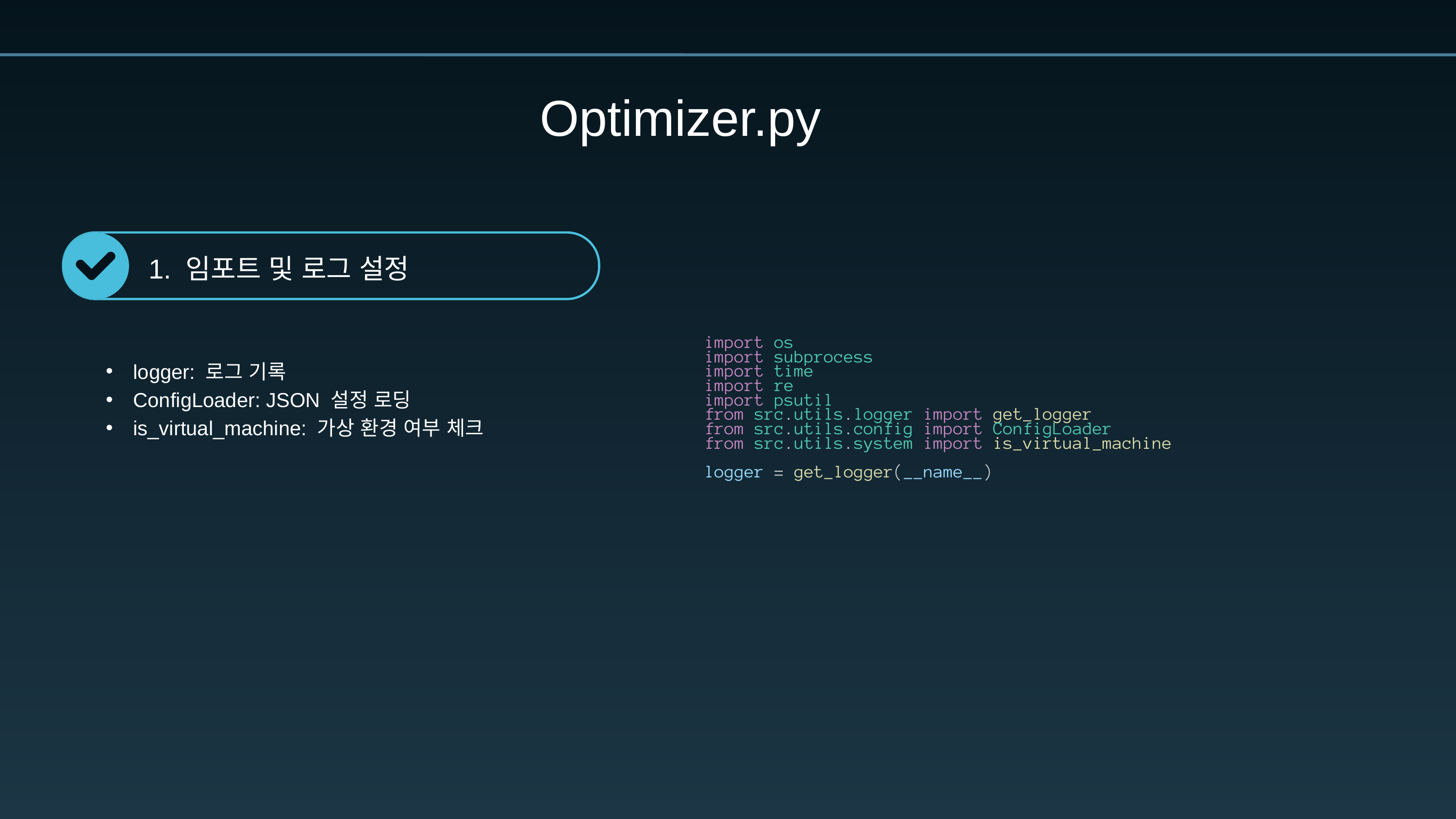

Optimizer.py

1. 임포트 및 로그 설정
import os
import subprocess
import time
import re
import psutil
from src.utils.logger import get_logger
from src.utils.config import ConfigLoader
from src.utils.system import is_virtual_machine
logger = get_logger(__name__)
logger: 로그 기록
ConfigLoader: JSON 설정 로딩
is_virtual_machine: 가상 환경 여부 체크